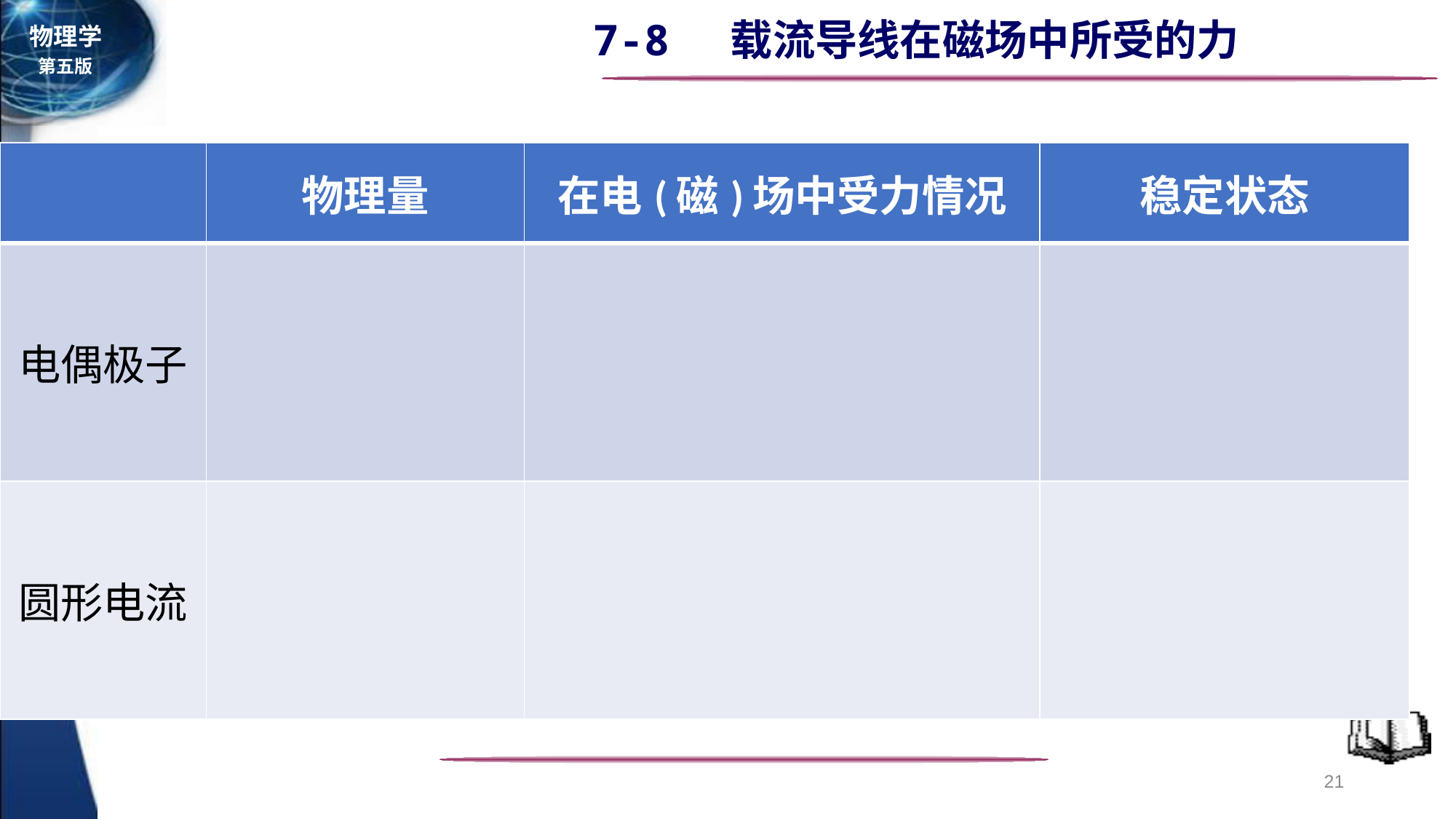

|  | 物理量 | 在电(磁)场中受力情况 | 稳定状态 |
| --- | --- | --- | --- |
| 电偶极子 |  |  |  |
| 圆形电流 |  |  |  |
21